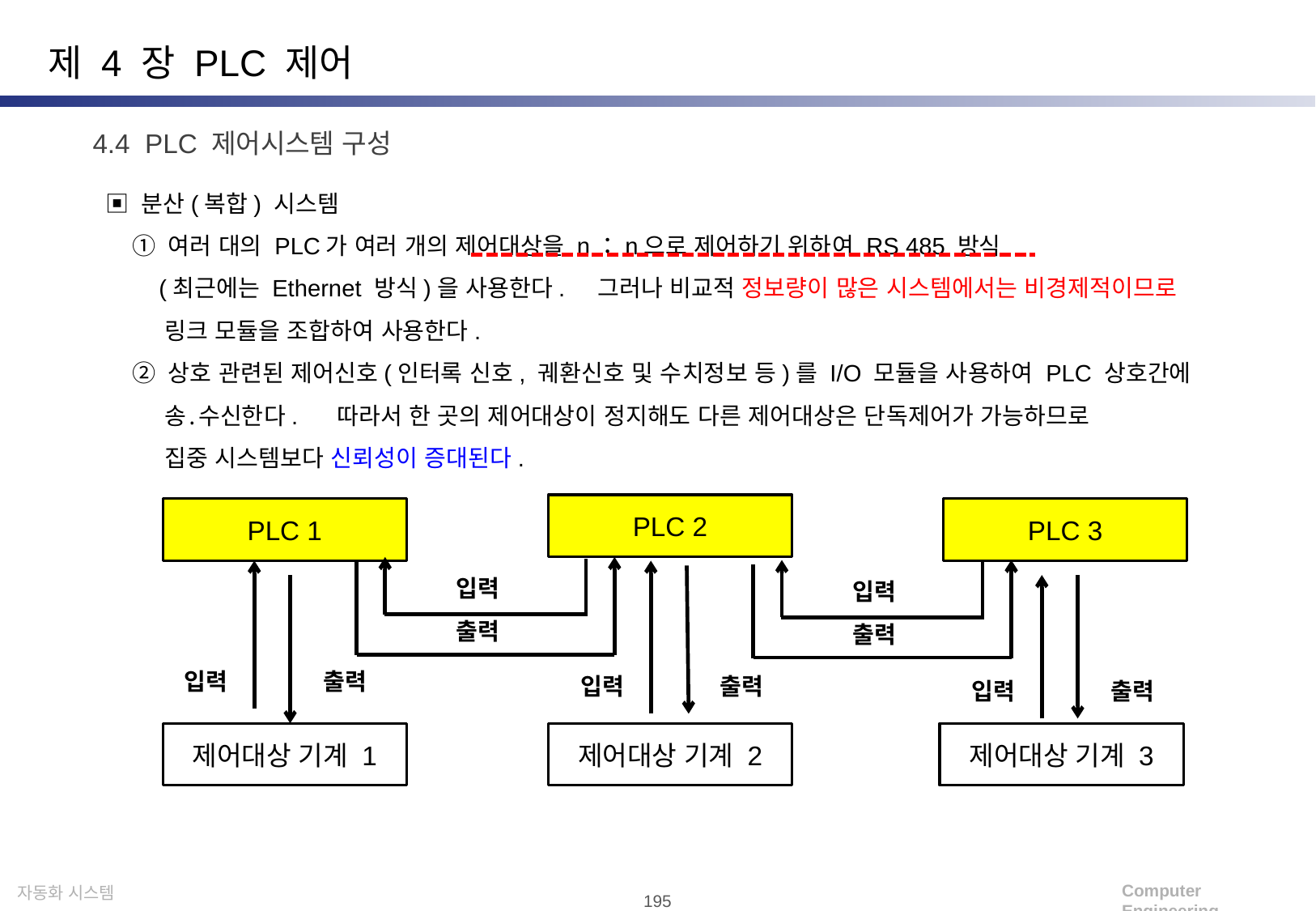

제 4 장 PLC 제어
4.4  PLC 제어시스템 구성
▣ 분산(복합) 시스템
    ① 여러 대의 PLC가 여러 개의 제어대상을 n：n으로 제어하기 위하여 RS 485 방식
        (최근에는 Ethernet 방식)을 사용한다.    그러나 비교적 정보량이 많은 시스템에서는 비경제적이므로
        링크 모듈을 조합하여 사용한다.
    ② 상호 관련된 제어신호(인터록 신호, 궤환신호 및 수치정보 등)를 I/O 모듈을 사용하여 PLC 상호간에
        송․수신한다.     따라서 한 곳의 제어대상이 정지해도 다른 제어대상은 단독제어가 가능하므로
        집중 시스템보다 신뢰성이 증대된다.
PLC 2
PLC 1
PLC 3
입력
입력
출력
출력
입력
출력
입력
출력
입력
출력
제어대상 기계 1
제어대상 기계 2
제어대상 기계 3